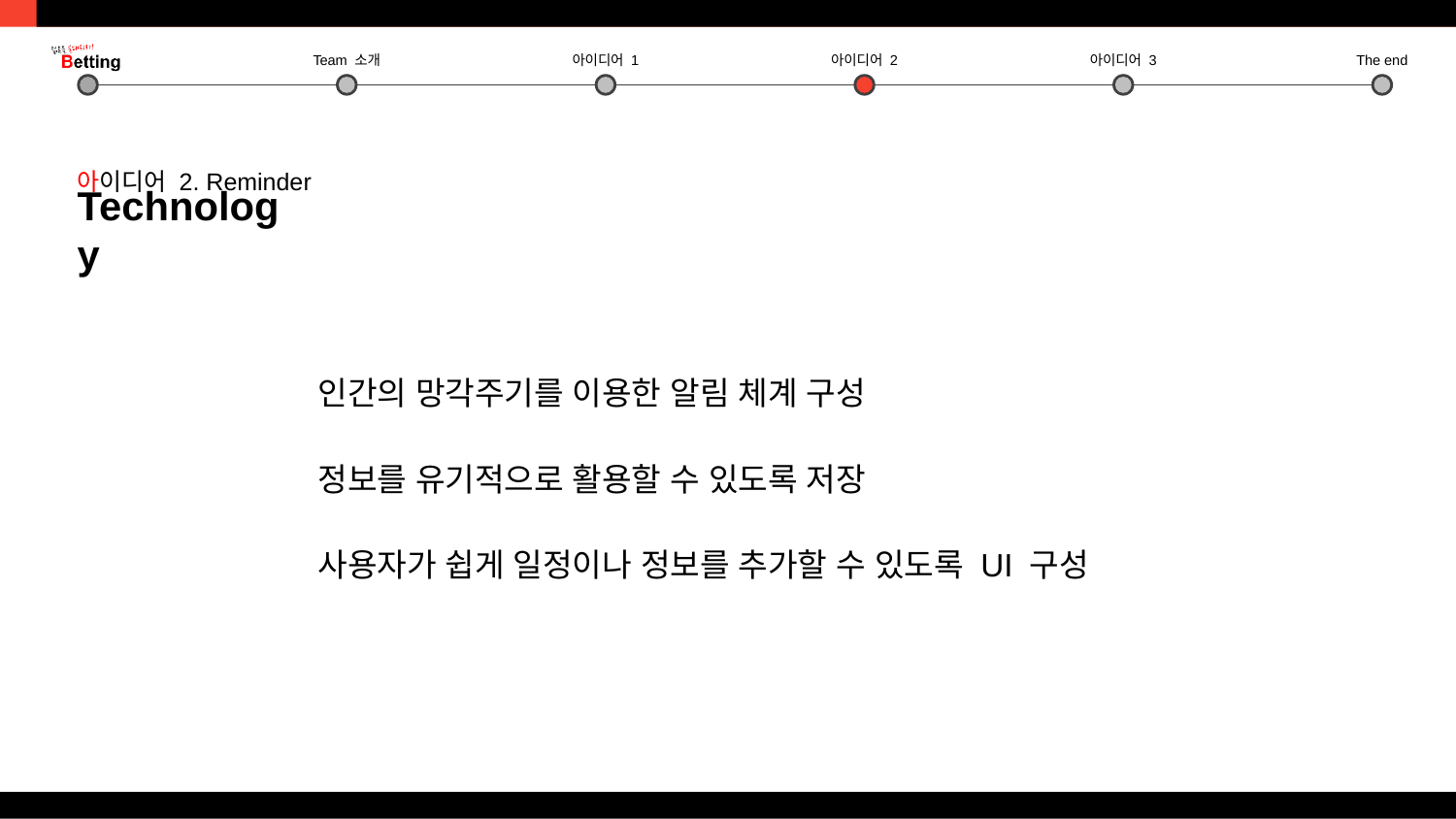

아이디어 2. Reminder
Technology
인간의 망각주기를 이용한 알림 체계 구성
정보를 유기적으로 활용할 수 있도록 저장
사용자가 쉽게 일정이나 정보를 추가할 수 있도록 UI 구성